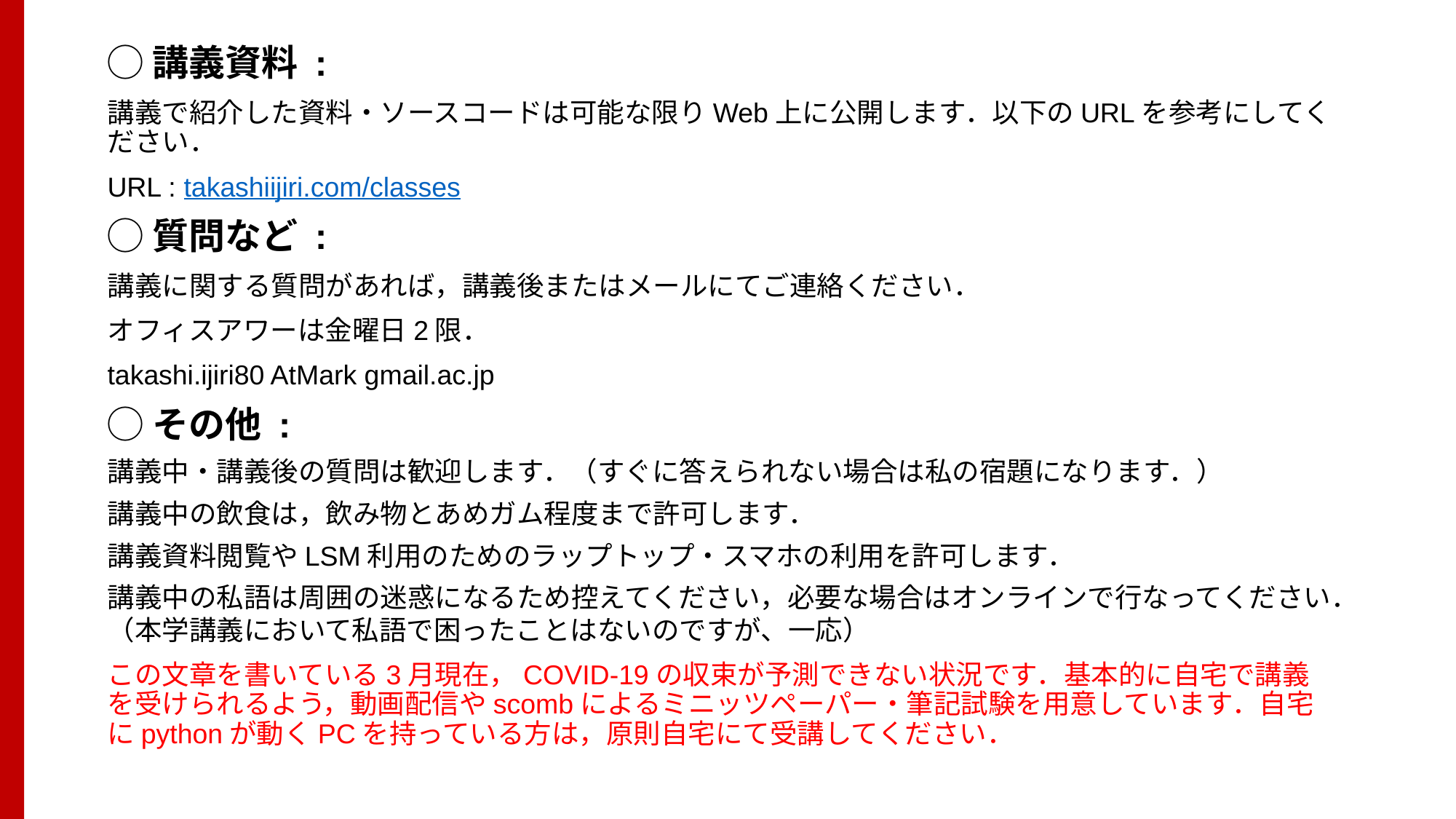

◯講義資料 :
講義で紹介した資料・ソースコードは可能な限りWeb上に公開します．以下のURLを参考にしてください．
URL : takashiijiri.com/classes
◯質問など :
講義に関する質問があれば，講義後またはメールにてご連絡ください．
オフィスアワーは金曜日2限．
takashi.ijiri80 AtMark gmail.ac.jp
◯その他 :
講義中・講義後の質問は歓迎します．（すぐに答えられない場合は私の宿題になります．）
講義中の飲食は，飲み物とあめガム程度まで許可します．
講義資料閲覧やLSM利用のためのラップトップ・スマホの利用を許可します．
講義中の私語は周囲の迷惑になるため控えてください，必要な場合はオンラインで行なってください．（本学講義において私語で困ったことはないのですが、一応）
この文章を書いている3月現在，COVID-19の収束が予測できない状況です．基本的に自宅で講義を受けられるよう，動画配信やscombによるミニッツペーパー・筆記試験を用意しています．自宅にpythonが動くPCを持っている方は，原則自宅にて受講してください．